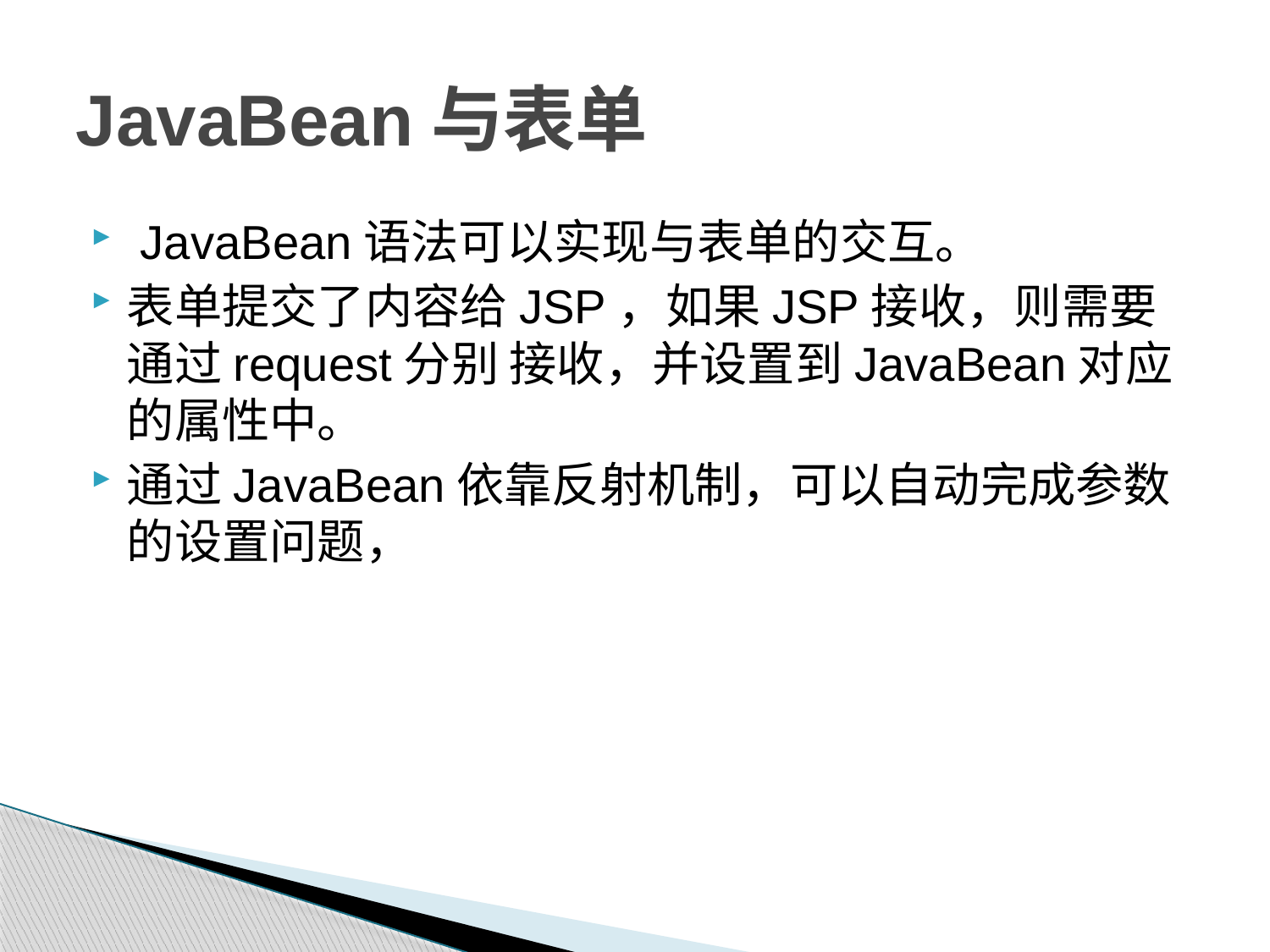

# JavaBean与表单
 JavaBean语法可以实现与表单的交互。
表单提交了内容给JSP，如果JSP接收，则需要通过request分别 接收，并设置到JavaBean对应的属性中。
通过JavaBean依靠反射机制，可以自动完成参数的设置问题，